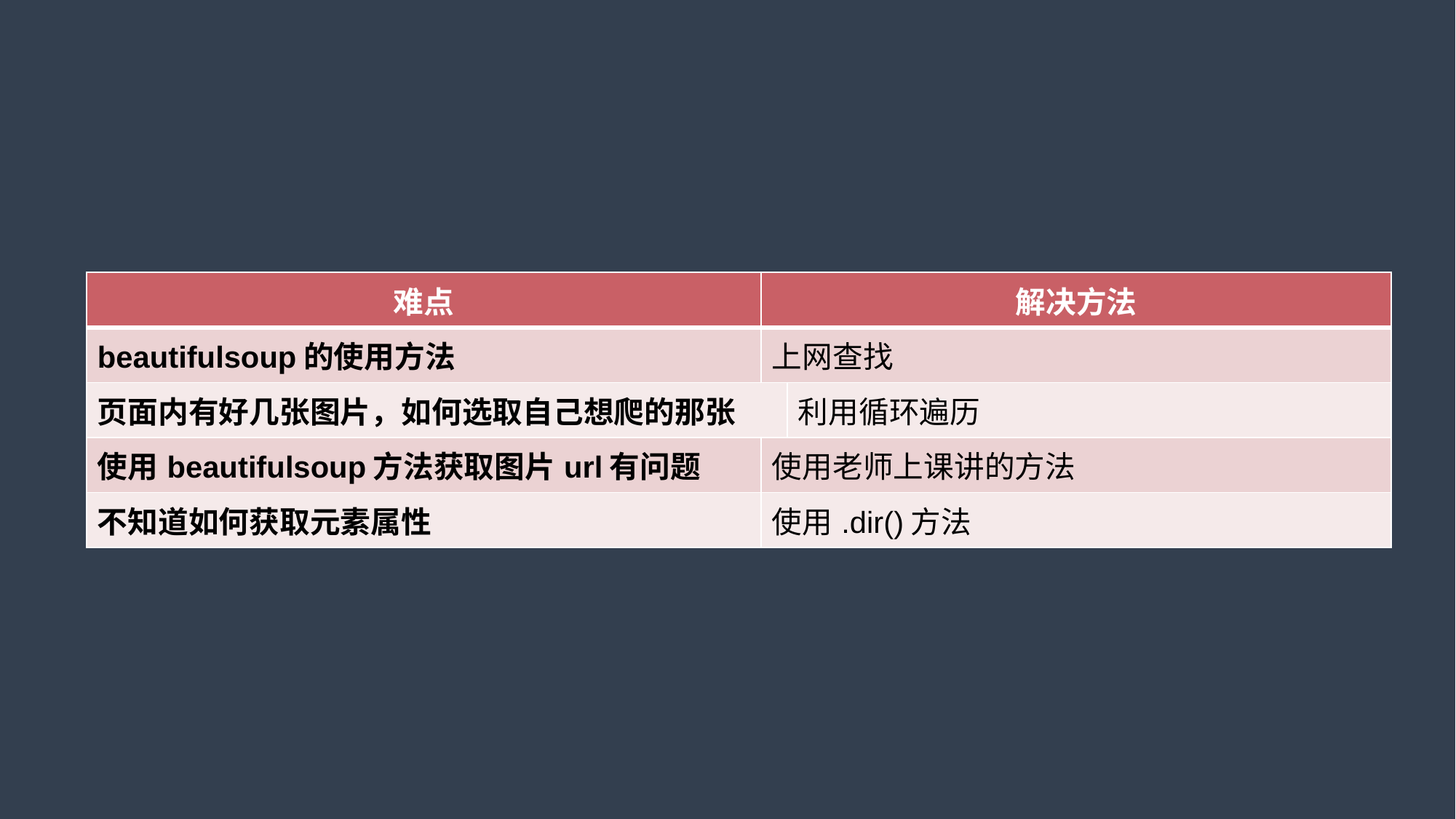

| 难点 | 解决方法 |  |
| --- | --- | --- |
| beautifulsoup的使用方法 | 上网查找 |  |
| 页面内有好几张图片，如何选取自己想爬的那张 |  | 利用循环遍历 |
| 使用beautifulsoup方法获取图片url有问题 | 使用老师上课讲的方法 |  |
| 不知道如何获取元素属性 | 使用.dir()方法 |  |